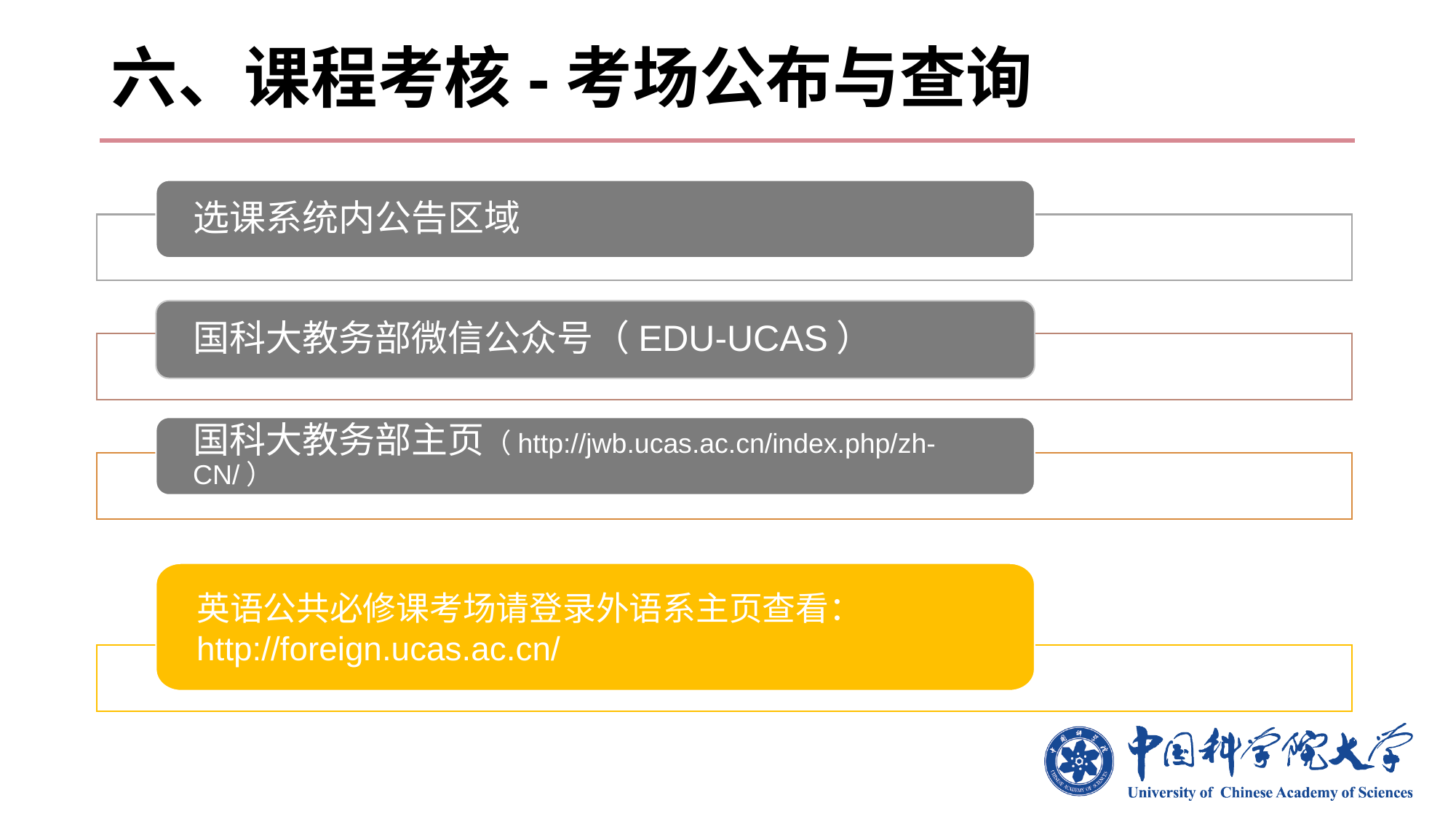

# 六、课程考核-考场公布与查询
选课系统内公告区域

国科大教务部微信公众号（EDU-UCAS）

国科大教务部主页（http://jwb.ucas.ac.cn/index.php/zh-CN/）

英语公共必修课考场请登录外语系主页查看：
http://foreign.ucas.ac.cn/